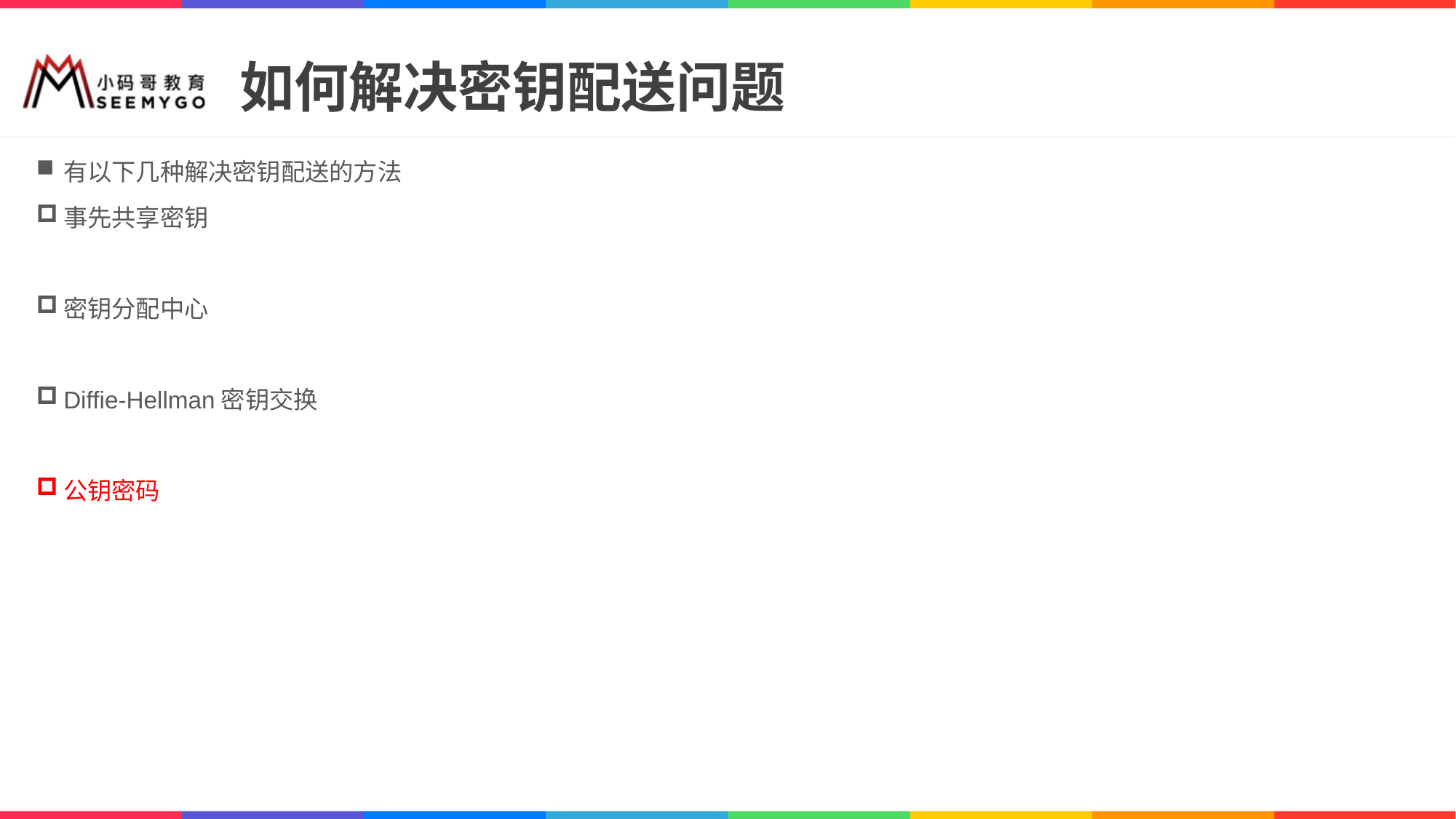

# 如何解决密钥配送问题
有以下几种解决密钥配送的方法
事先共享密钥

密钥分配中心

Diffie-Hellman密钥交换

公钥密码